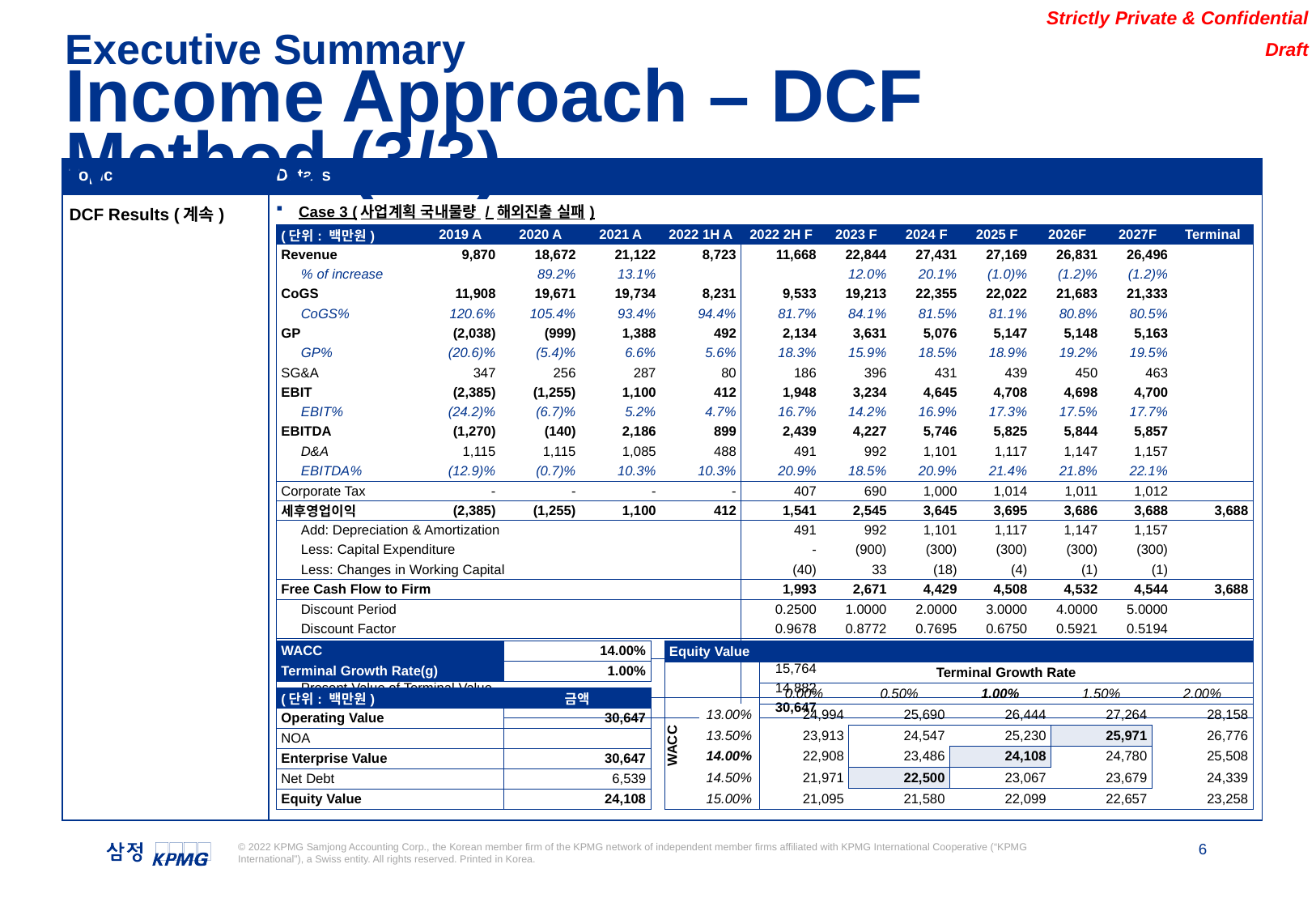

Executive Summary
Income Approach – DCF Method (3/3)
| Topic | Details |
| --- | --- |
| DCF Results (계속) | Case 3 (사업계획 국내물량 / 해외진출 실패) |
| (단위: 백만원) |  | 2019 A | 2020 A | 2021 A | 2022 1H A | 2022 2H F | 2023 F | 2024 F | 2025 F | 2026F | 2027F | Terminal |
| --- | --- | --- | --- | --- | --- | --- | --- | --- | --- | --- | --- | --- |
| Revenue |  | 9,870 | 18,672 | 21,122 | 8,723 | 11,668 | 22,844 | 27,431 | 27,169 | 26,831 | 26,496 |  |
|  | % of increase |  | 89.2% | 13.1% |  |  | 12.0% | 20.1% | (1.0)% | (1.2)% | (1.2)% |  |
| CoGS |  | 11,908 | 19,671 | 19,734 | 8,231 | 9,533 | 19,213 | 22,355 | 22,022 | 21,683 | 21,333 |  |
|  | CoGS% | 120.6% | 105.4% | 93.4% | 94.4% | 81.7% | 84.1% | 81.5% | 81.1% | 80.8% | 80.5% |  |
| GP |  | (2,038) | (999) | 1,388 | 492 | 2,134 | 3,631 | 5,076 | 5,147 | 5,148 | 5,163 |  |
|  | GP% | (20.6)% | (5.4)% | 6.6% | 5.6% | 18.3% | 15.9% | 18.5% | 18.9% | 19.2% | 19.5% |  |
| SG&A |  | 347 | 256 | 287 | 80 | 186 | 396 | 431 | 439 | 450 | 463 |  |
| EBIT |  | (2,385) | (1,255) | 1,100 | 412 | 1,948 | 3,234 | 4,645 | 4,708 | 4,698 | 4,700 |  |
|  | EBIT% | (24.2)% | (6.7)% | 5.2% | 4.7% | 16.7% | 14.2% | 16.9% | 17.3% | 17.5% | 17.7% |  |
| EBITDA |  | (1,270) | (140) | 2,186 | 899 | 2,439 | 4,227 | 5,746 | 5,825 | 5,844 | 5,857 |  |
|  | D&A | 1,115 | 1,115 | 1,085 | 488 | 491 | 992 | 1,101 | 1,117 | 1,147 | 1,157 |  |
|  | EBITDA% | (12.9)% | (0.7)% | 10.3% | 10.3% | 20.9% | 18.5% | 20.9% | 21.4% | 21.8% | 22.1% |  |
| Corporate Tax |  | - | - | - | - | 407 | 690 | 1,000 | 1,014 | 1,011 | 1,012 |  |
| 세후영업이익 |  | (2,385) | (1,255) | 1,100 | 412 | 1,541 | 2,545 | 3,645 | 3,695 | 3,686 | 3,688 | 3,688 |
|  | Add: Depreciation & Amortization |  |  |  |  | 491 | 992 | 1,101 | 1,117 | 1,147 | 1,157 |  |
|  | Less: Capital Expenditure |  |  |  |  | - | (900) | (300) | (300) | (300) | (300) |  |
|  | Less: Changes in Working Capital |  |  |  |  | (40) | 33 | (18) | (4) | (1) | (1) |  |
| Free Cash Flow to Firm |  |  |  |  |  | 1,993 | 2,671 | 4,429 | 4,508 | 4,532 | 4,544 | 3,688 |
|  | Discount Period |  |  |  |  | 0.2500 | 1.0000 | 2.0000 | 3.0000 | 4.0000 | 5.0000 |  |
|  | Discount Factor |  |  |  |  | 0.9678 | 0.8772 | 0.7695 | 0.6750 | 0.5921 | 0.5194 |  |
| Present Value of Free Cash Flow |  |  |  |  |  | 1,929 | 2,343 | 3,408 | 3,042 | 2,683 | 2,360 |  |
|  | Cumulative Present Value |  |  |  |  | 15,764 |  |  |  |  |  |  |
|  | Present Value of Terminal Value |  |  |  |  | 14,882 |  |  |  |  |  |  |
| Operating Value |  |  |  |  |  | 30,647 |  |  |  |  |  |  |
| WACC | 14.00% |
| --- | --- |
| Terminal Growth Rate(g) | 1.00% |
| Equity Value |  |  |  |  |  |  |
| --- | --- | --- | --- | --- | --- | --- |
|  |  | Terminal Growth Rate |  |  |  |  |
| WACC |  | 0.00% | 0.50% | 1.00% | 1.50% | 2.00% |
|  | 13.00% | 24,994 | 25,690 | 26,444 | 27,264 | 28,158 |
|  | 13.50% | 23,913 | 24,547 | 25,230 | 25,971 | 26,776 |
|  | 14.00% | 22,908 | 23,486 | 24,108 | 24,780 | 25,508 |
|  | 14.50% | 21,971 | 22,500 | 23,067 | 23,679 | 24,339 |
|  | 15.00% | 21,095 | 21,580 | 22,099 | 22,657 | 23,258 |
| (단위: 백만원) | 금액 |
| --- | --- |
| Operating Value | 30,647 |
| NOA |  |
| Enterprise Value | 30,647 |
| Net Debt | 6,539 |
| Equity Value | 24,108 |